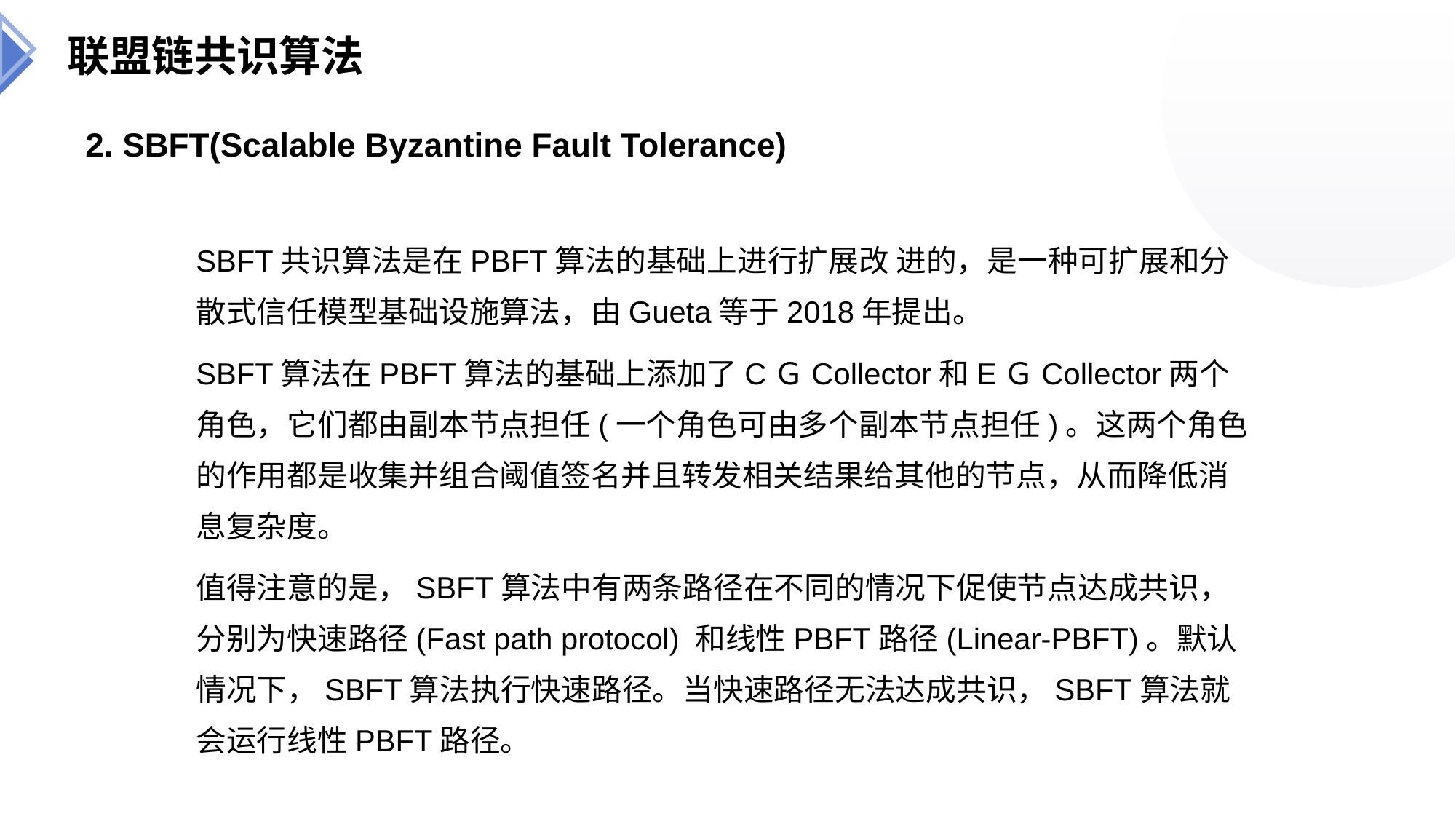

联盟链共识算法
2. SBFT(Scalable Byzantine Fault Tolerance)
SBFT共识算法是在PBFT算法的基础上进行扩展改 进的，是一种可扩展和分散式信任模型基础设施算法，由Gueta等于2018年提出。
SBFT算法在PBFT算法的基础上添加了CＧCollector和EＧCollector两个角色，它们都由副本节点担任(一个角色可由多个副本节点担任)。这两个角色的作用都是收集并组合阈值签名并且转发相关结果给其他的节点，从而降低消息复杂度。
值得注意的是，SBFT算法中有两条路径在不同的情况下促使节点达成共识，分别为快速路径(Fast path protocol) 和线性PBFT路径(Linear-PBFT)。默认情况下，SBFT算法执行快速路径。当快速路径无法达成共识，SBFT算法就会运行线性PBFT路径。